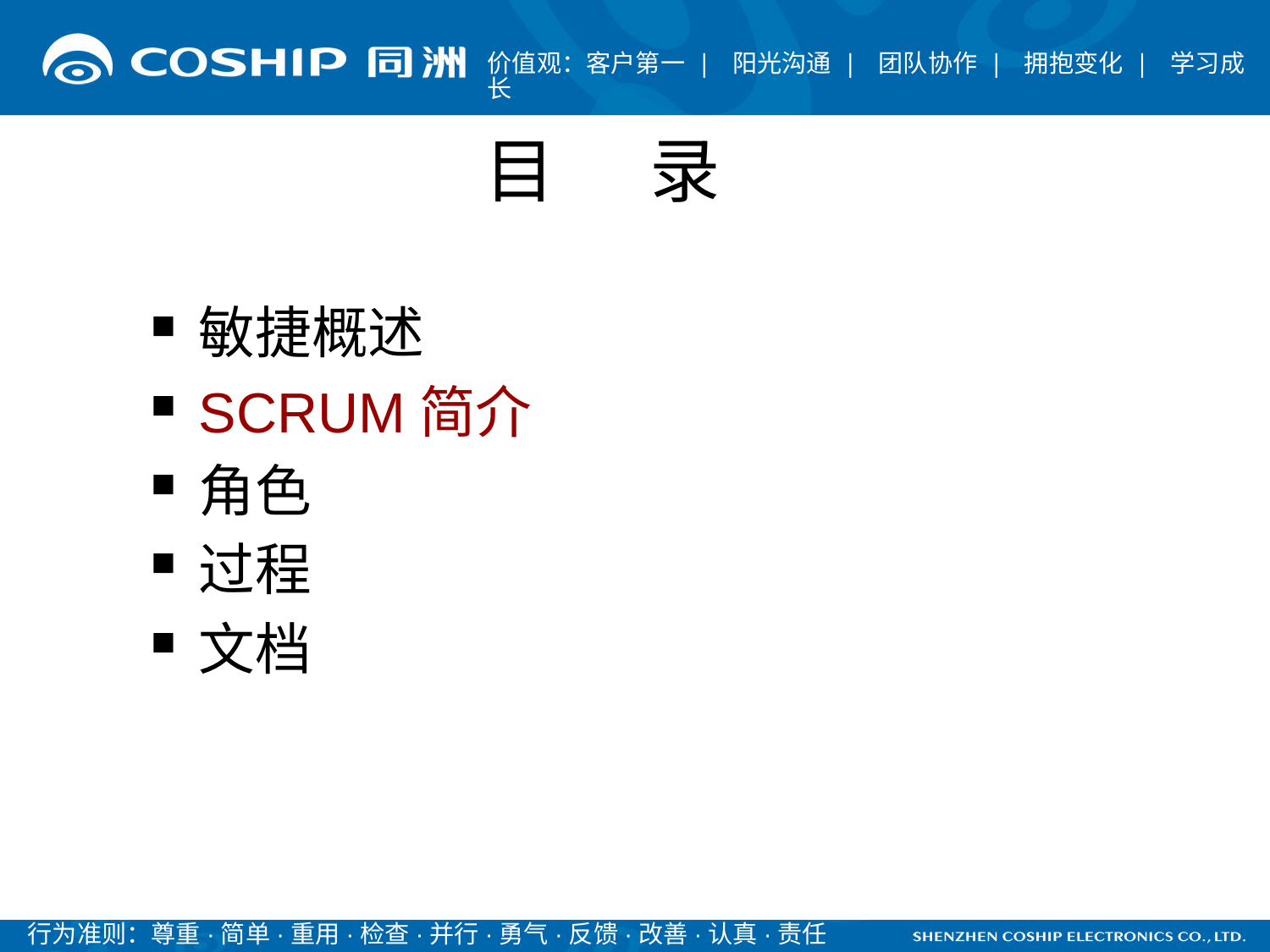

目      录
敏捷概述
SCRUM简介
角色
过程
文档